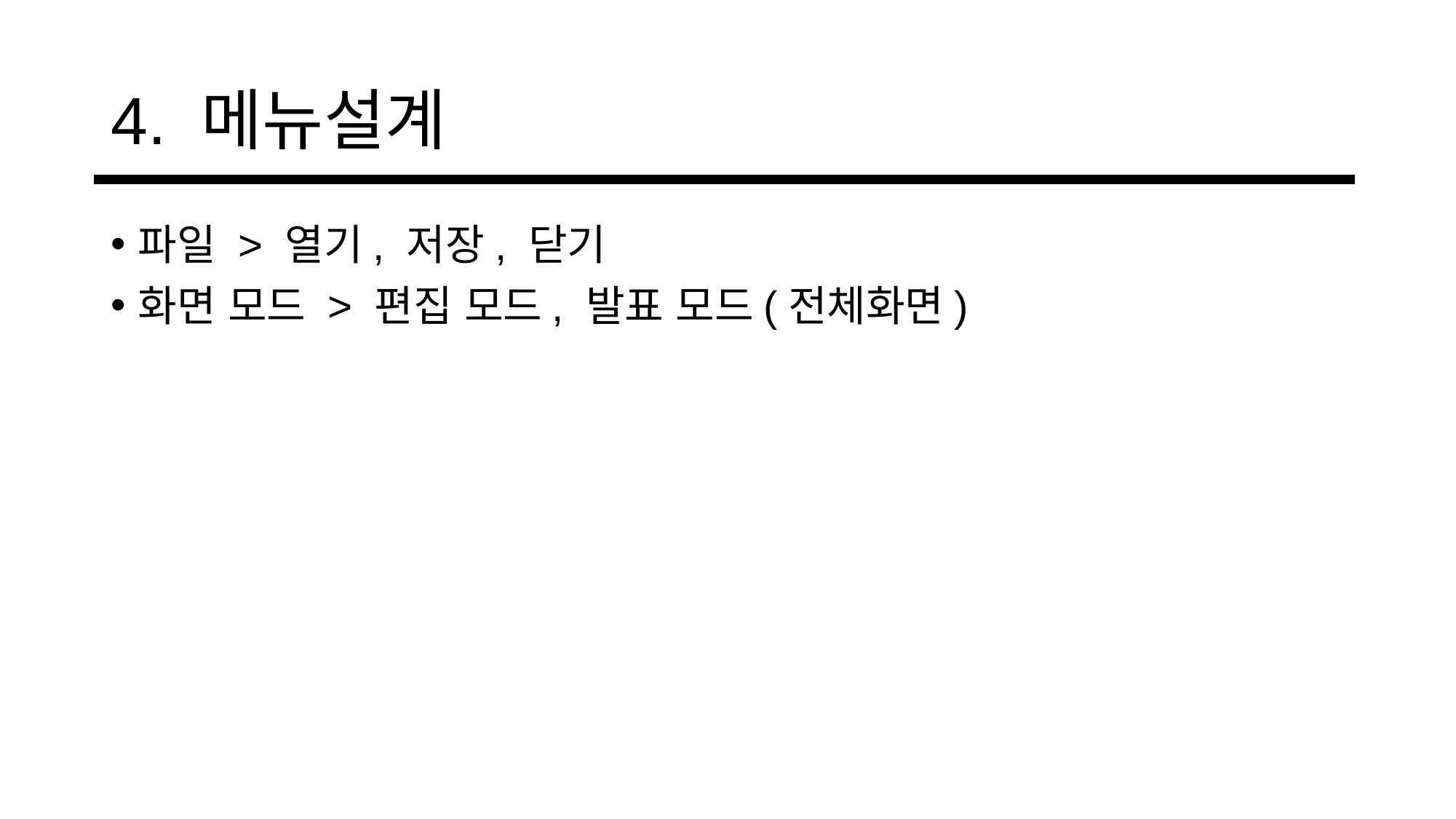

# 4. 메뉴설계
파일 > 열기, 저장, 닫기
화면 모드 > 편집 모드, 발표 모드(전체화면)